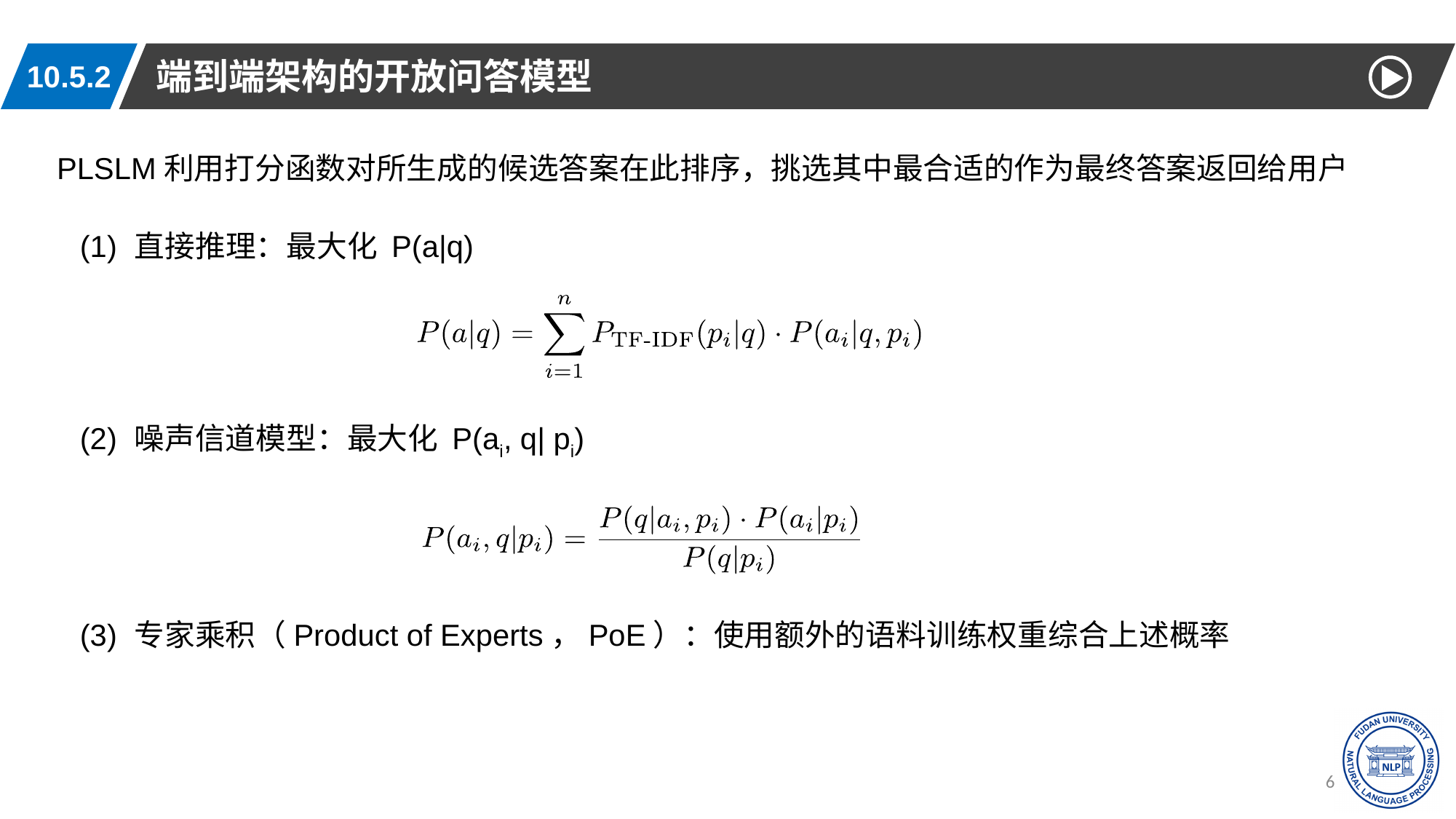

端到端架构的开放问答模型
10.5.2

PLSLM利用打分函数对所生成的候选答案在此排序，挑选其中最合适的作为最终答案返回给用户
直接推理：最大化 P(a|q)

噪声信道模型：最大化 P(ai, q| pi)

专家乘积（Product of Experts，PoE）：使用额外的语料训练权重综合上述概率

64